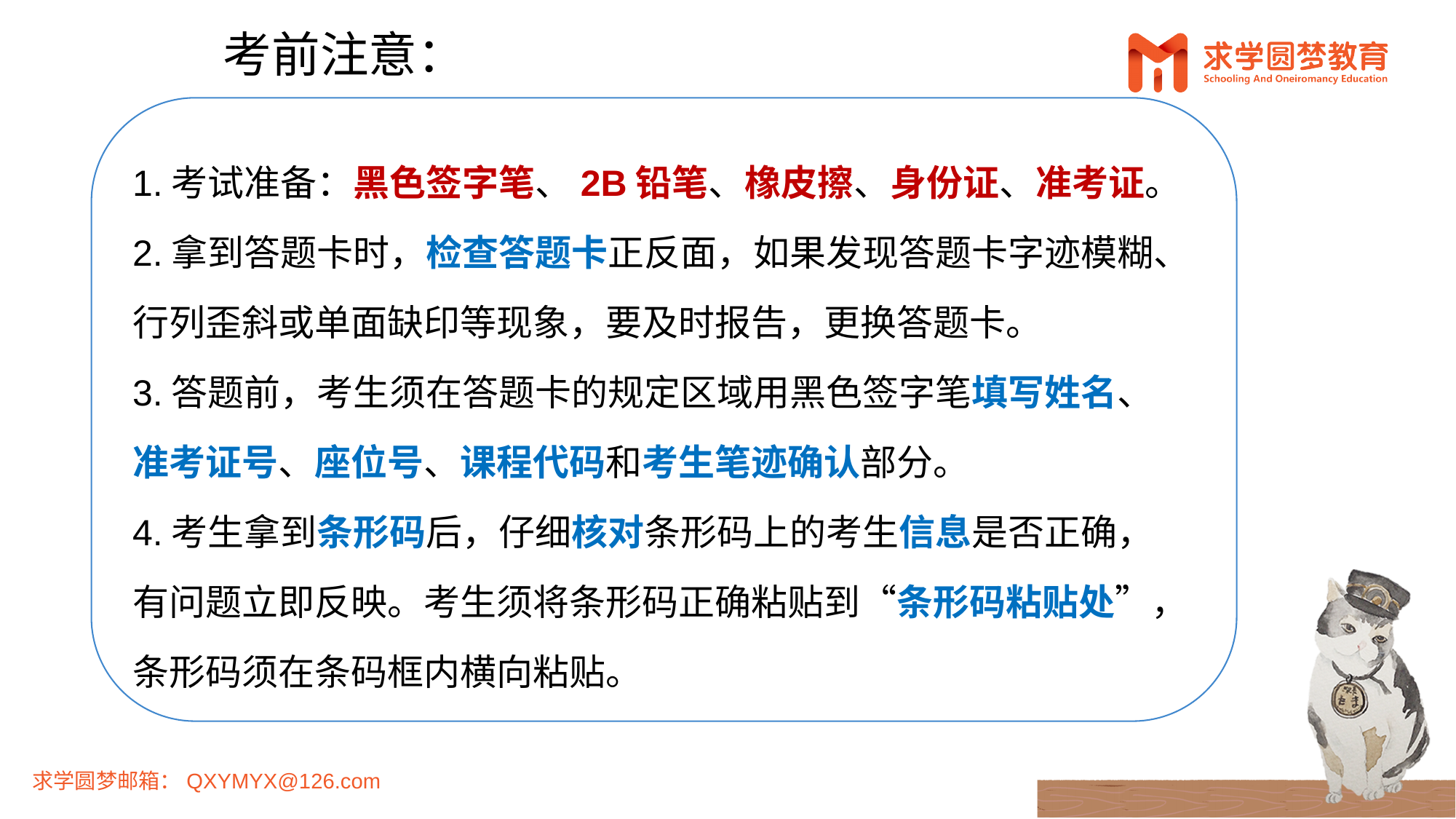

考前注意：
1.考试准备：黑色签字笔、2B铅笔、橡皮擦、身份证、准考证。
2.拿到答题卡时，检查答题卡正反面，如果发现答题卡字迹模糊、行列歪斜或单面缺印等现象，要及时报告，更换答题卡。
3.答题前，考生须在答题卡的规定区域用黑色签字笔填写姓名、
准考证号、座位号、课程代码和考生笔迹确认部分。
4.考生拿到条形码后，仔细核对条形码上的考生信息是否正确，
有问题立即反映。考生须将条形码正确粘贴到“条形码粘贴处”，条形码须在条码框内横向粘贴。